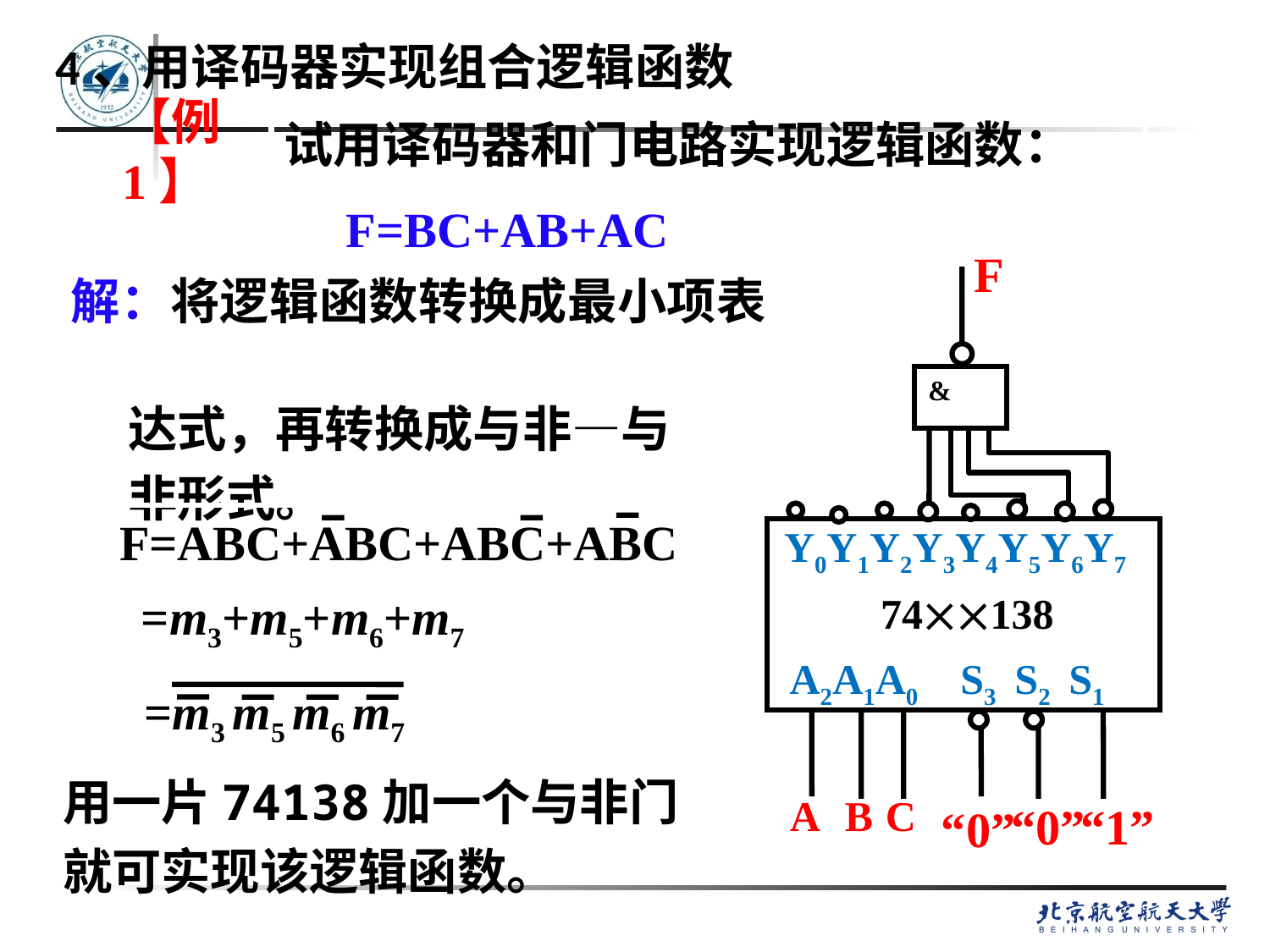

# 4、用译码器实现组合逻辑函数
试用译码器和门电路实现逻辑函数：
【例1】
F=BC+AB+AC
F

&
解：将逻辑函数转换成最小项表
    达式，再转换成与非—与
    非形式。

Y0Y1Y2Y3Y4Y5Y6Y7

   74××138
A2A1A0    S3   S2   S1

A    B  C
“0”
“1”
“0”

F=ABC+ABC+ABC+ABC

=m3+m5+m6+m7
=m3 m5 m6 m7

用一片74138加一个与非门
就可实现该逻辑函数。